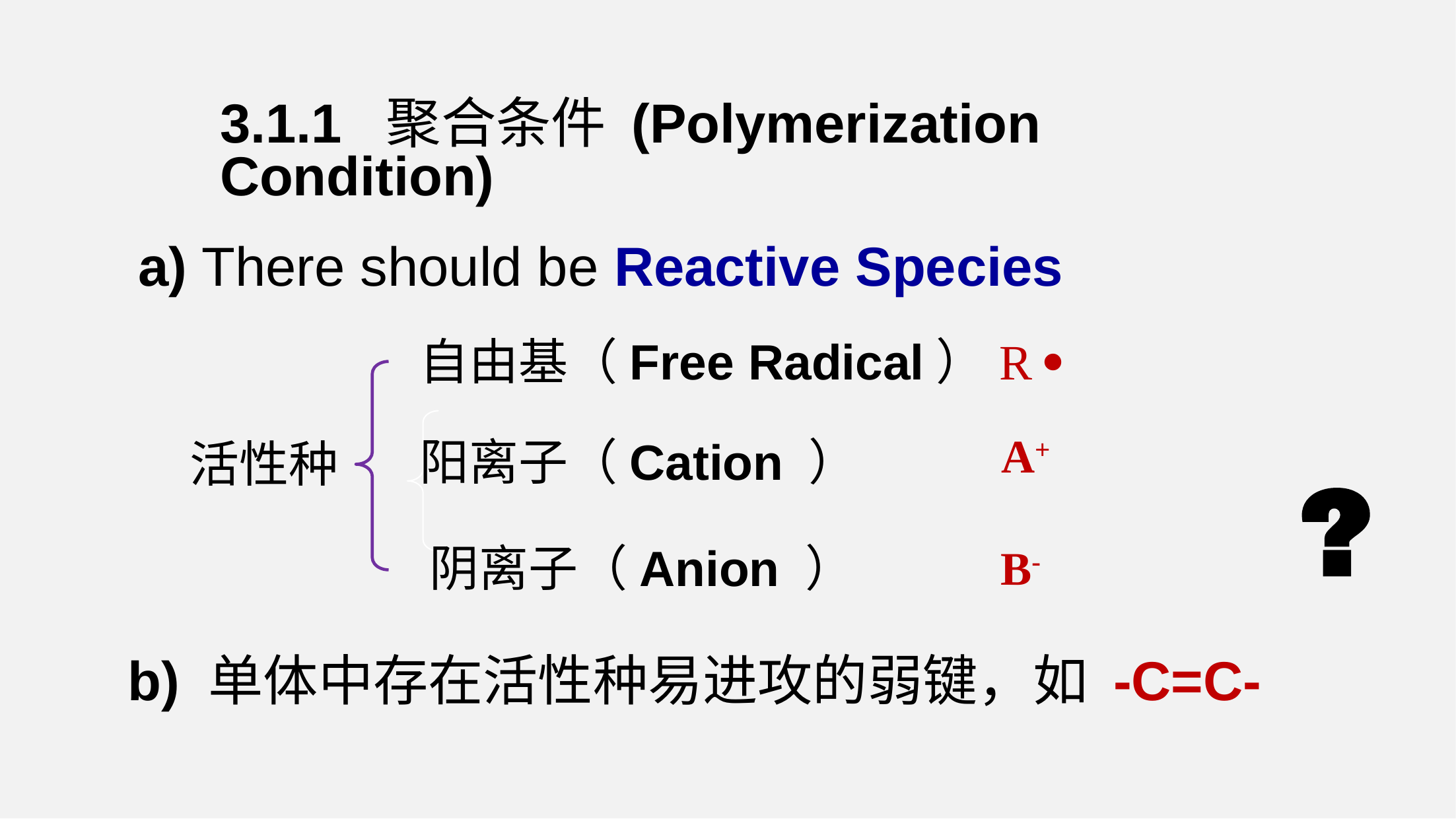

3.1.1  聚合条件 (Polymerization Condition)
a) There should be Reactive Species
R •
自由基（Free Radical）

A+
阳离子（Cation ）
?
活性种
B-
阴离子（Anion ）
b) 单体中存在活性种易进攻的弱键，如 -C=C-